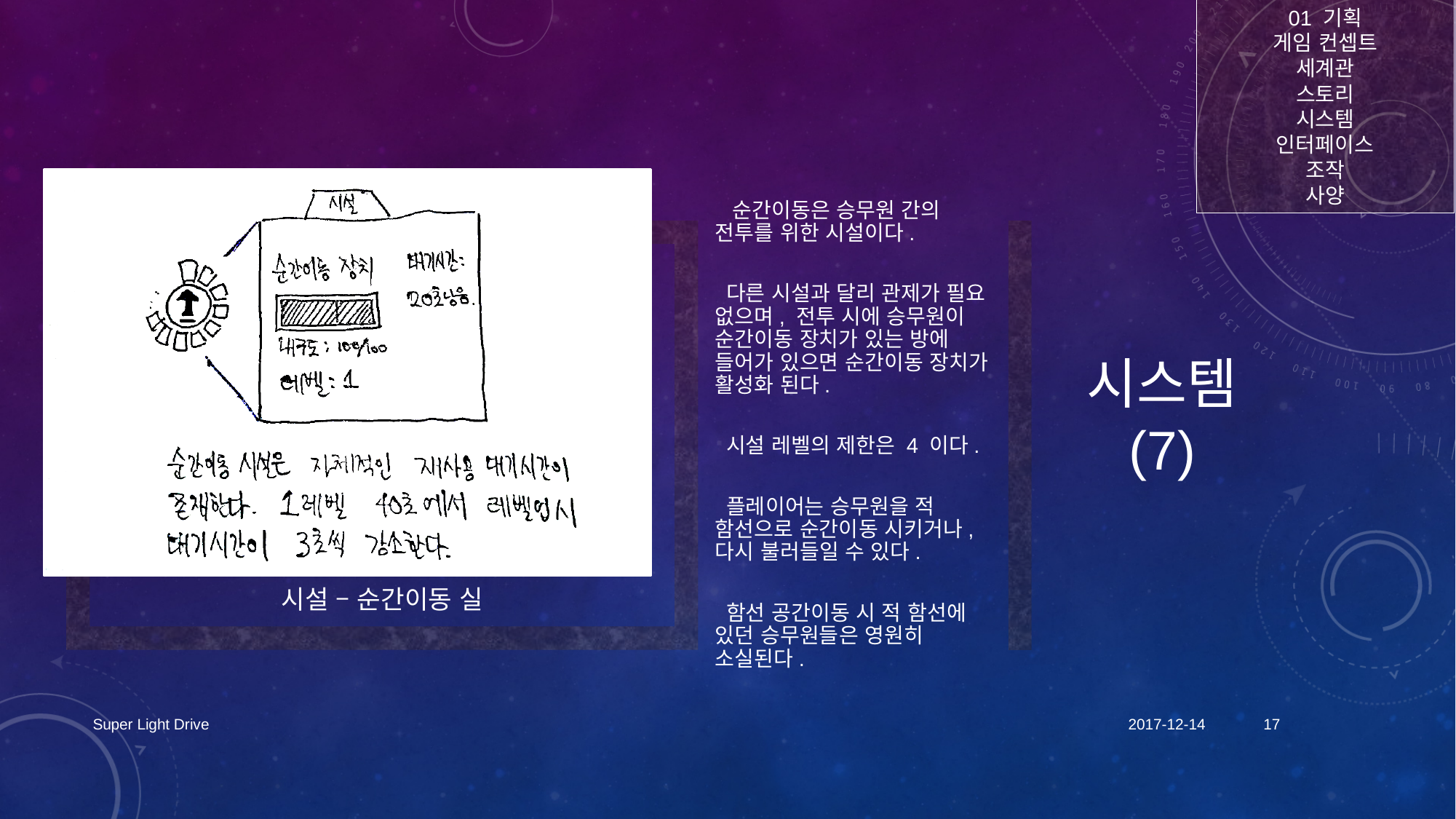

01 기획
게임 컨셉트
세계관
스토리
시스템
인터페이스
조작
사양
# 시스템 (7)

시설 – 순간이동 실
  순간이동은 승무원 간의 전투를 위한 시설이다.

 다른 시설과 달리 관제가 필요 없으며, 전투 시에 승무원이 순간이동 장치가 있는 방에 들어가 있으면 순간이동 장치가 활성화 된다.

 시설 레벨의 제한은 4 이다.

 플레이어는 승무원을 적 함선으로 순간이동 시키거나, 다시 불러들일 수 있다.

 함선 공간이동 시 적 함선에 있던 승무원들은 영원히 소실된다.
Super Light Drive
2017-12-14
17